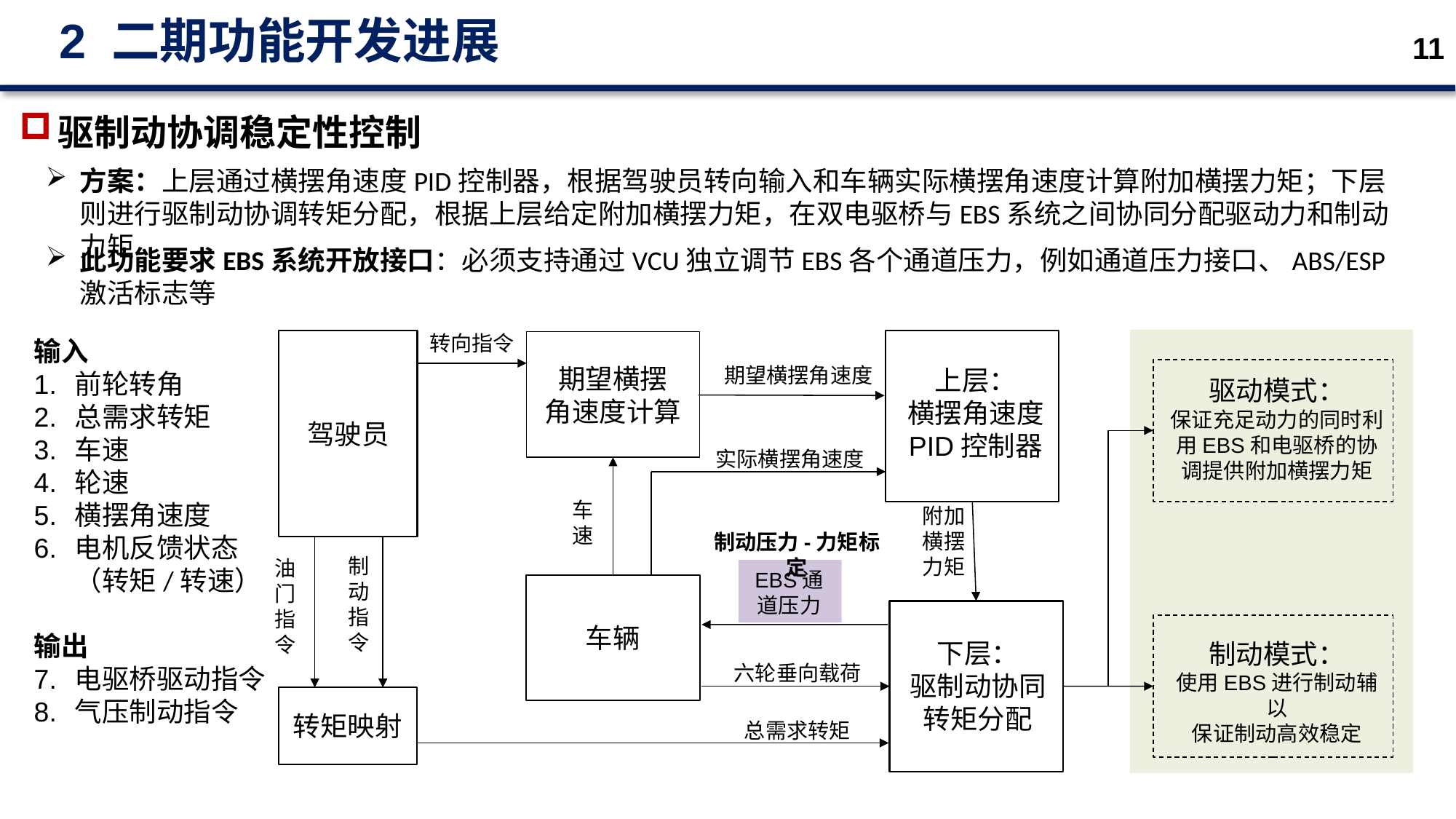

2 二期功能开发进展
11
驱制动协调稳定性控制
方案：上层通过横摆角速度PID控制器，根据驾驶员转向输入和车辆实际横摆角速度计算附加横摆力矩；下层则进行驱制动协调转矩分配，根据上层给定附加横摆力矩，在双电驱桥与EBS系统之间协同分配驱动力和制动力矩
此功能要求EBS系统开放接口：必须支持通过VCU独立调节EBS各个通道压力，例如通道压力接口、ABS/ESP激活标志等
转向指令

期望横摆
角速度计算
期望横摆角速度
上层：
横摆角速度
PID控制器

驱动模式：
保证充足动力的同时利用EBS和电驱桥的协调提供附加横摆力矩
驾驶员
实际横摆角速度
车速
附加横摆力矩
制动压力-力矩标定
制动指令
油门指令

EBS通道压力

车辆
下层：
驱制动协同
转矩分配
制动模式：
使用EBS进行制动辅以
保证制动高效稳定
六轮垂向载荷

转矩映射
总需求转矩
输入
前轮转角
总需求转矩
车速
轮速
横摆角速度
电机反馈状态（转矩/转速）

输出
电驱桥驱动指令
气压制动指令